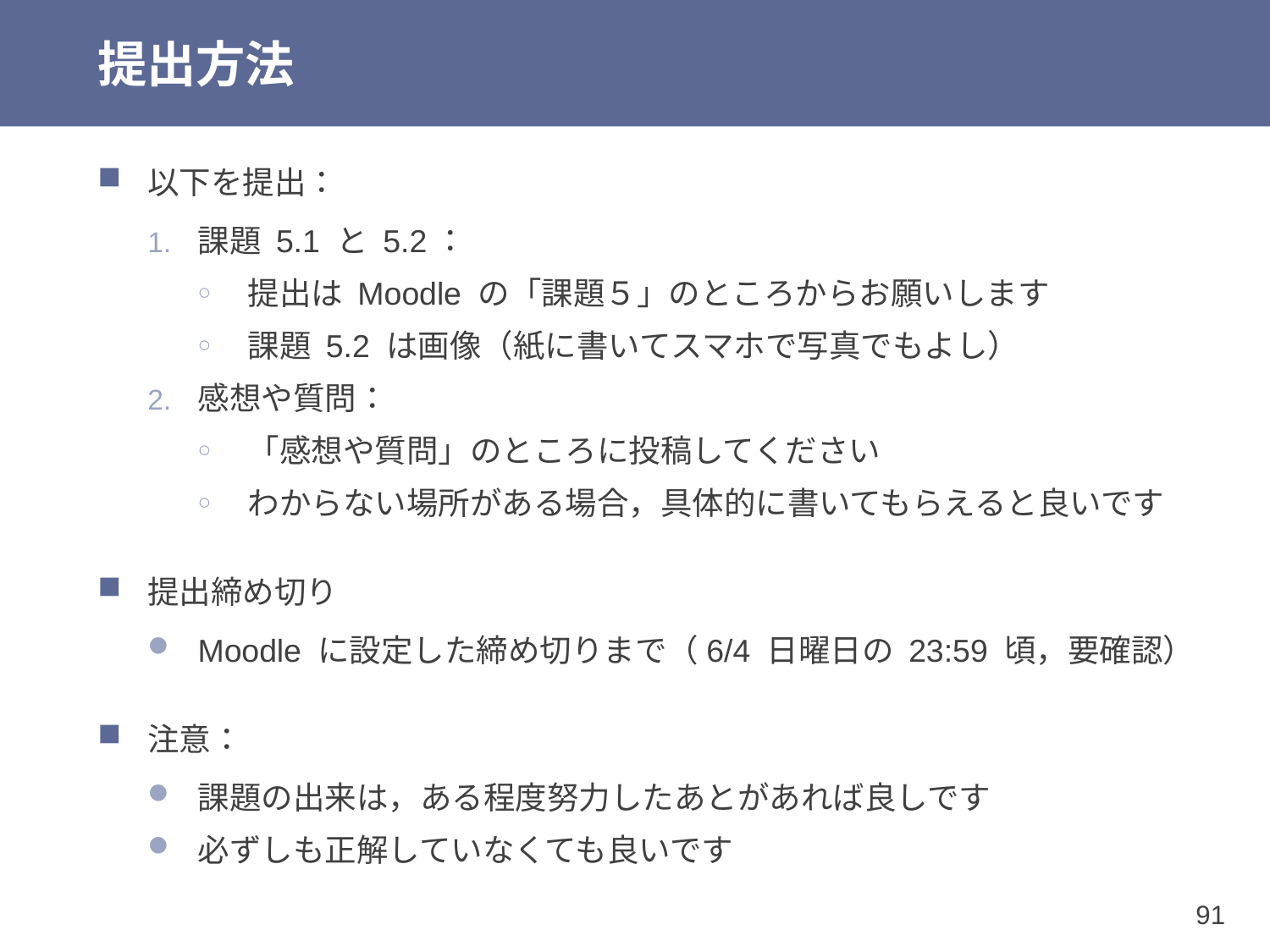

# 提出方法
以下を提出：
課題 5.1 と 5.2：
提出は Moodle の「課題５」のところからお願いします
課題 5.2 は画像（紙に書いてスマホで写真でもよし）
感想や質問：
「感想や質問」のところに投稿してください
わからない場所がある場合，具体的に書いてもらえると良いです
提出締め切り
Moodle に設定した締め切りまで（6/4 日曜日の 23:59 頃，要確認）
注意：
課題の出来は，ある程度努力したあとがあれば良しです
必ずしも正解していなくても良いです